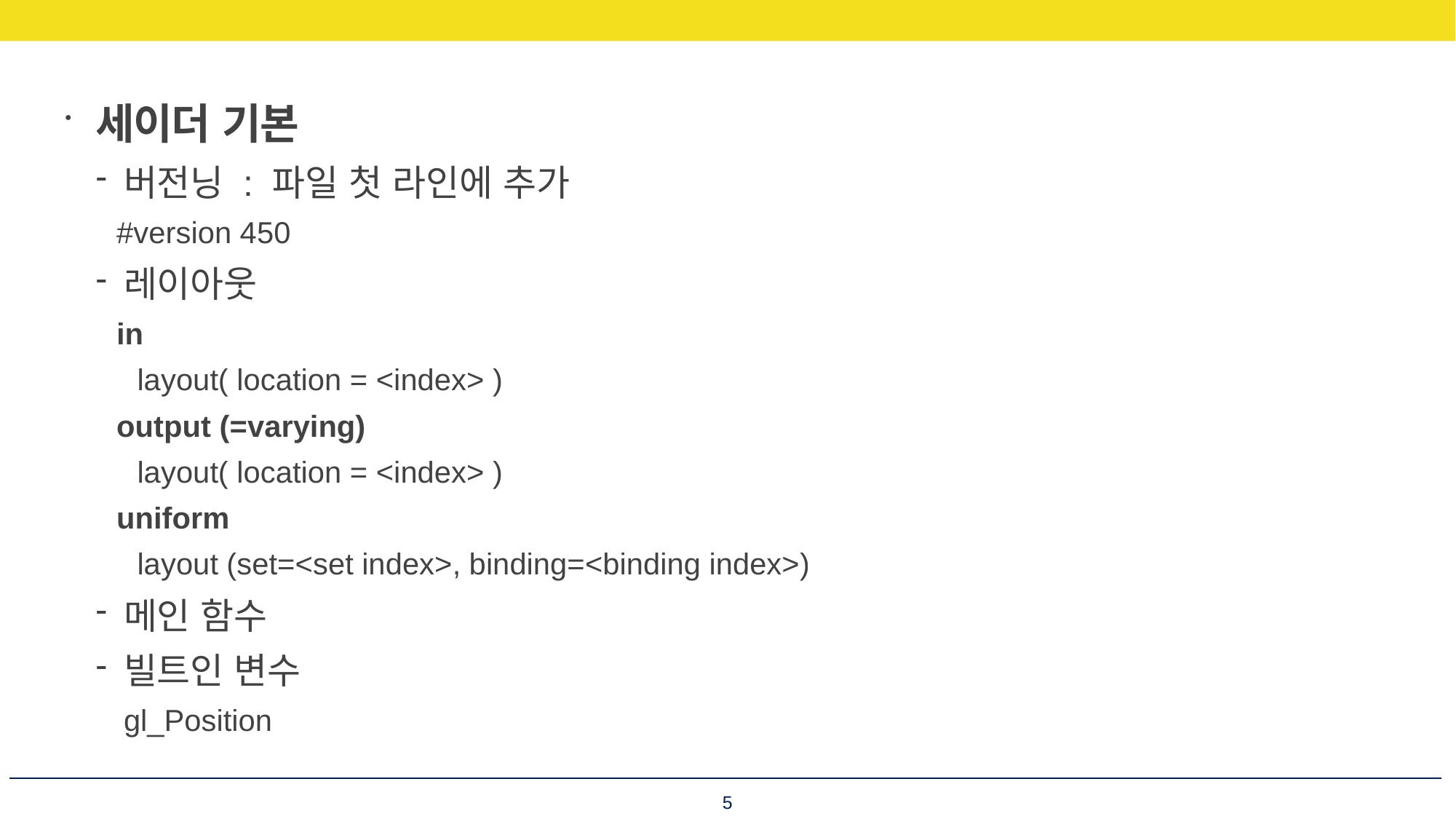

세이더 기본
버전닝 : 파일 첫 라인에 추가
#version 450
레이아웃
in
layout( location = <index> )
output (=varying)
layout( location = <index> )
uniform
layout (set=<set index>, binding=<binding index>)
메인 함수
빌트인 변수
gl_Position
5